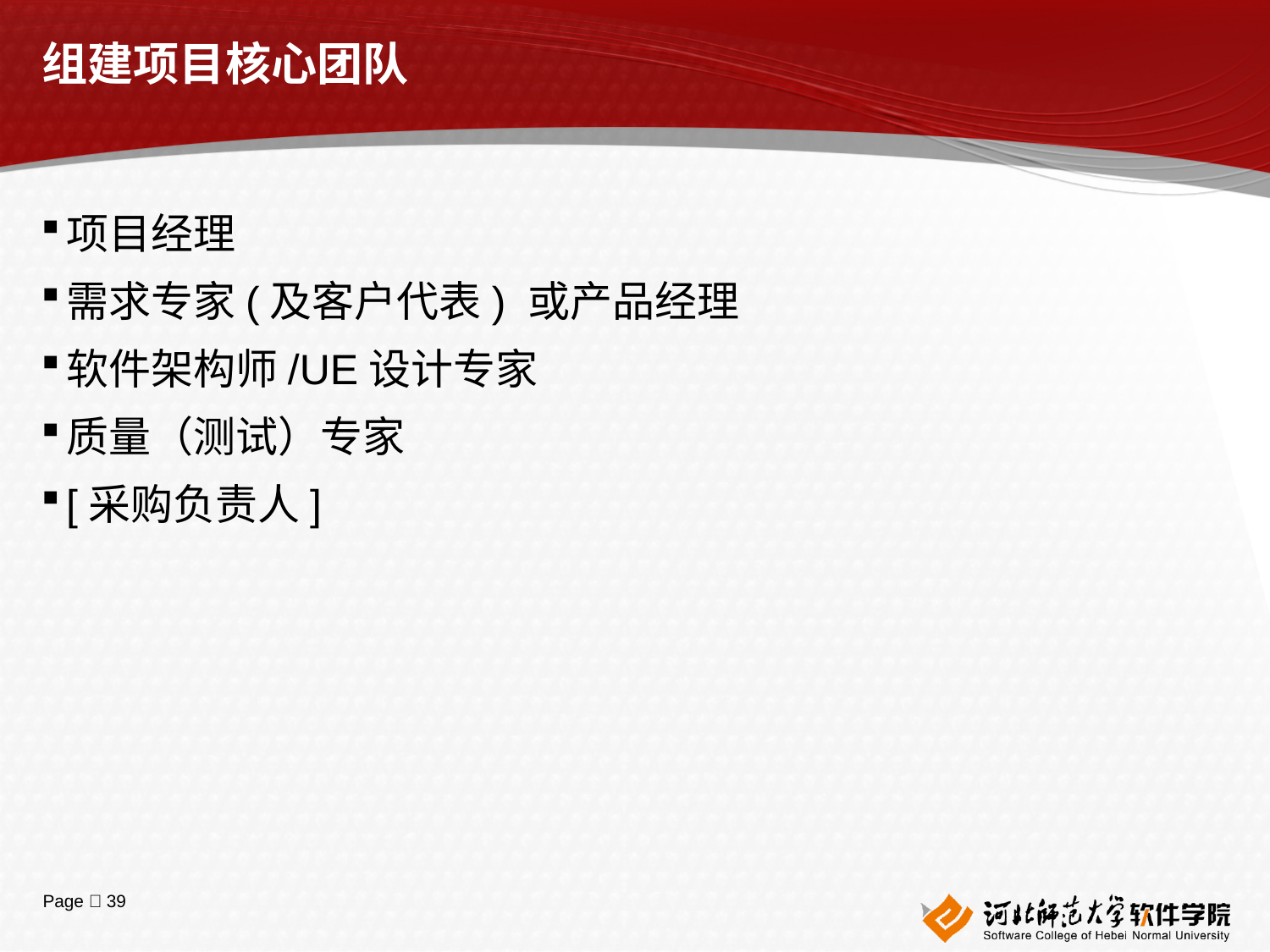

# 组建项目核心团队
项目经理
需求专家(及客户代表) 或产品经理
软件架构师/UE设计专家
质量（测试）专家
[采购负责人]